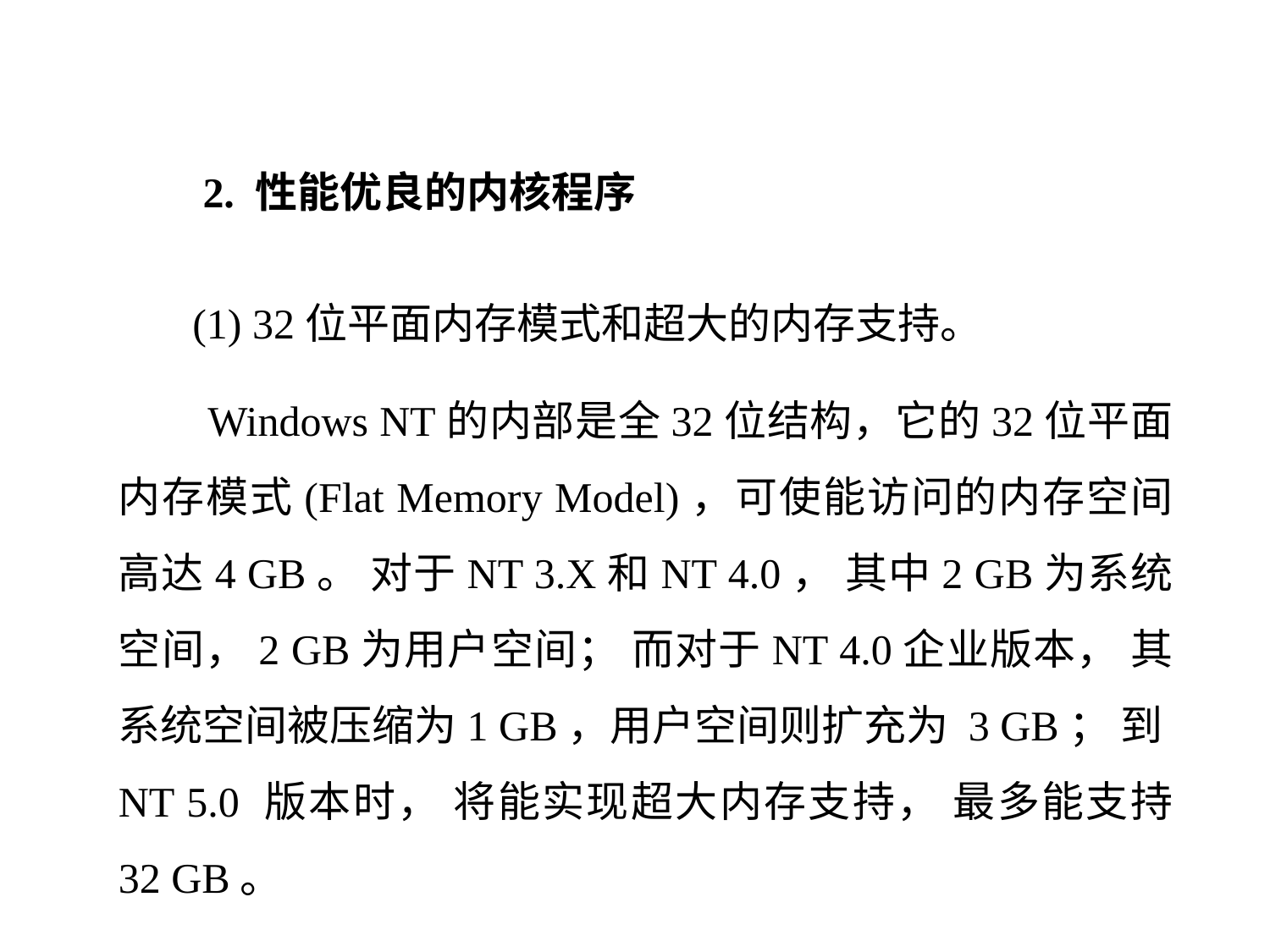

2. 性能优良的内核程序
       (1) 32位平面内存模式和超大的内存支持。
        Windows NT的内部是全32位结构，它的32位平面内存模式(Flat Memory Model)，可使能访问的内存空间高达4 GB。 对于NT 3.X和NT 4.0， 其中2 GB为系统空间，2 GB为用户空间； 而对于NT 4.0企业版本， 其系统空间被压缩为1 GB，用户空间则扩充为 3 GB； 到NT 5.0 版本时， 将能实现超大内存支持， 最多能支持 32 GB。